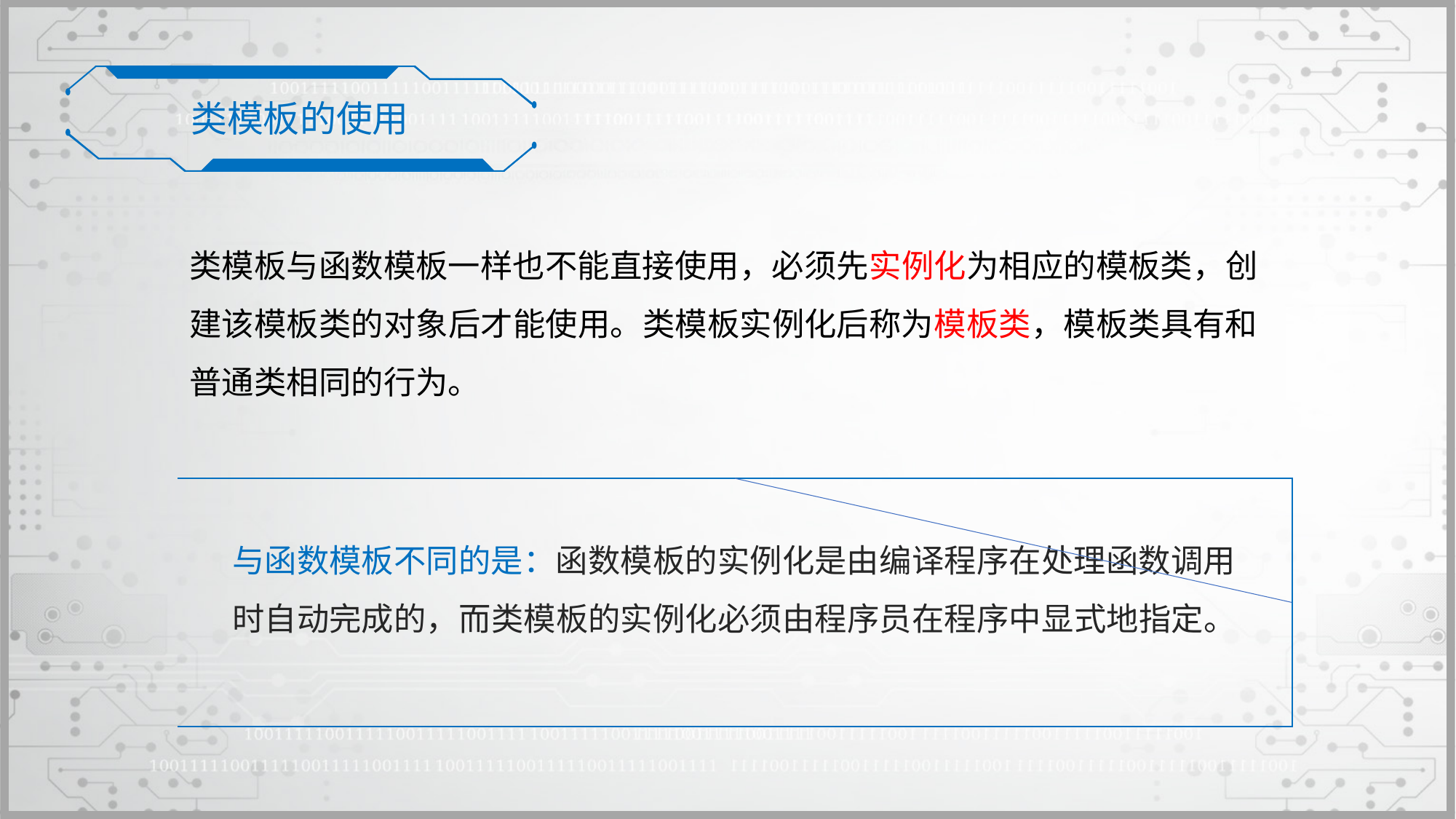

类模板的使用
类模板与函数模板一样也不能直接使用，必须先实例化为相应的模板类，创建该模板类的对象后才能使用。类模板实例化后称为模板类，模板类具有和普通类相同的行为。

与函数模板不同的是：函数模板的实例化是由编译程序在处理函数调用时自动完成的，而类模板的实例化必须由程序员在程序中显式地指定。